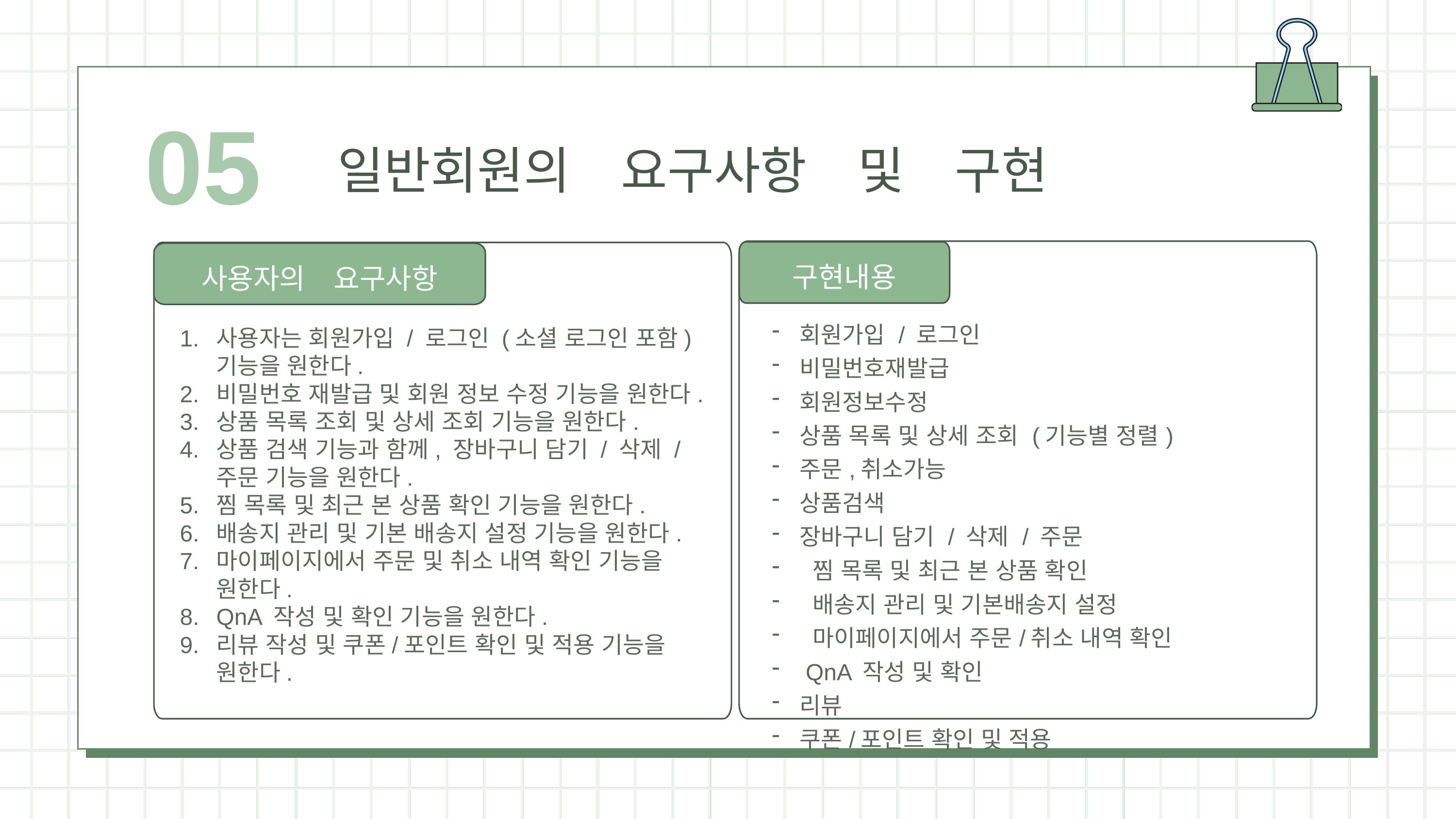

05
일반회원의　요구사항　및　구현

구현내용

사용자의　요구사항

|  |
| --- |
| 회원가입 / 로그인 비밀번호재발급 회원정보수정 상품 목록 및 상세 조회 (기능별 정렬) 주문,취소가능 상품검색 장바구니 담기 / 삭제 / 주문 찜 목록 및 최근 본 상품 확인 배송지 관리 및 기본배송지 설정 마이페이지에서 주문/취소 내역 확인 QnA 작성 및 확인 리뷰 쿠폰/포인트 확인 및 적용 |
| --- |
사용자는 회원가입 / 로그인 (소셜 로그인 포함) 기능을 원한다.
비밀번호 재발급 및 회원 정보 수정 기능을 원한다.
상품 목록 조회 및 상세 조회 기능을 원한다.
상품 검색 기능과 함께, 장바구니 담기 / 삭제 / 주문 기능을 원한다.
찜 목록 및 최근 본 상품 확인 기능을 원한다.
배송지 관리 및 기본 배송지 설정 기능을 원한다.
마이페이지에서 주문 및 취소 내역 확인 기능을 원한다.
QnA 작성 및 확인 기능을 원한다.
리뷰 작성 및 쿠폰/포인트 확인 및 적용 기능을 원한다.